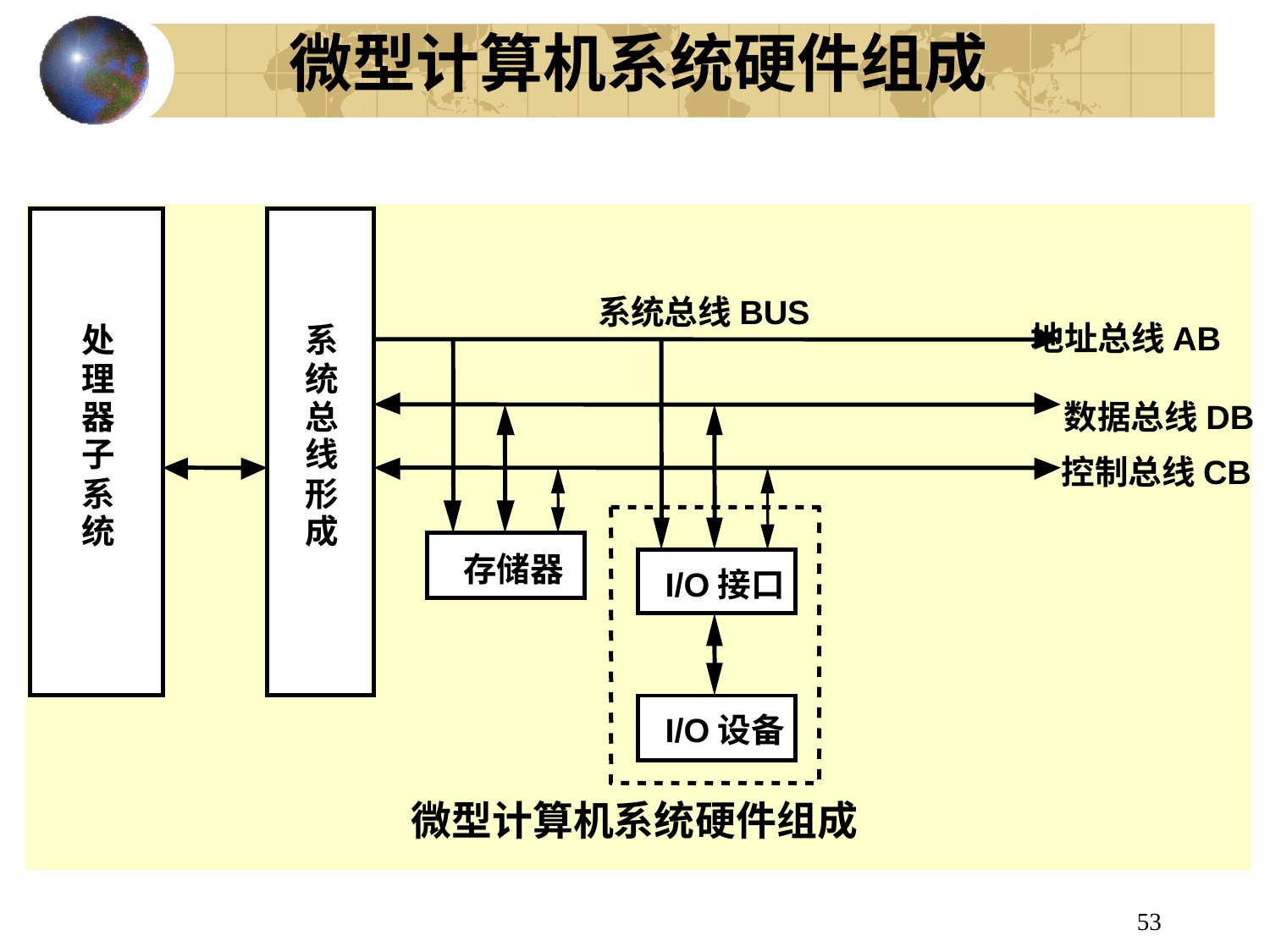

微型计算机系统硬件组成

系统总线BUS
        地址总线AB
处
系

理
统

器
总
数据总线DB

子
线

控制总线CB

系
形

统
成

存储器

I/O接口

I/O设备

微型计算机系统硬件组成

53